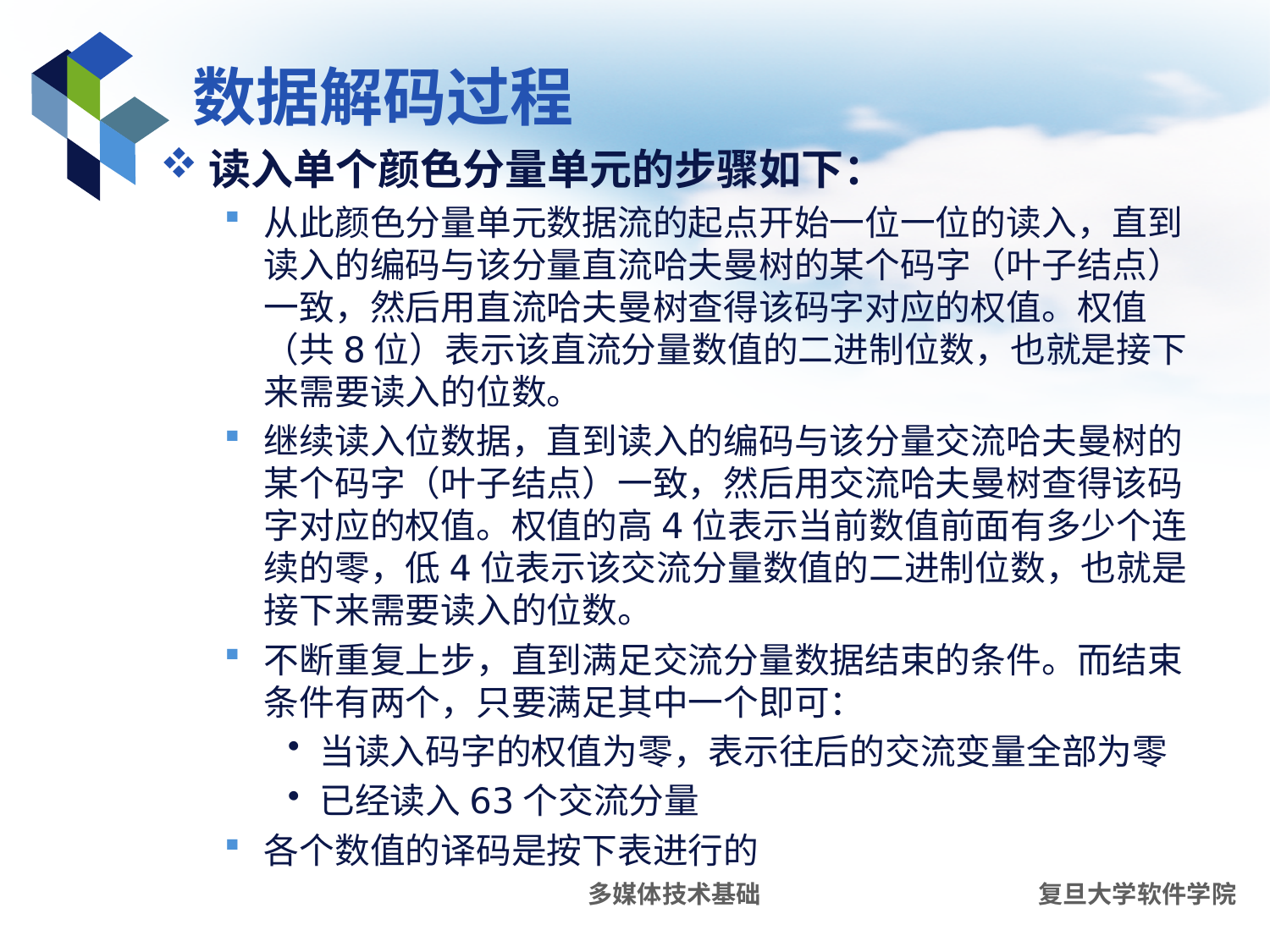

# 数据解码过程
读入单个颜色分量单元的步骤如下：
从此颜色分量单元数据流的起点开始一位一位的读入，直到读入的编码与该分量直流哈夫曼树的某个码字（叶子结点）一致，然后用直流哈夫曼树查得该码字对应的权值。权值（共8位）表示该直流分量数值的二进制位数，也就是接下来需要读入的位数。
继续读入位数据，直到读入的编码与该分量交流哈夫曼树的某个码字（叶子结点）一致，然后用交流哈夫曼树查得该码字对应的权值。权值的高4位表示当前数值前面有多少个连续的零，低4位表示该交流分量数值的二进制位数，也就是接下来需要读入的位数。
不断重复上步，直到满足交流分量数据结束的条件。而结束条件有两个，只要满足其中一个即可：
当读入码字的权值为零，表示往后的交流变量全部为零
已经读入63个交流分量
各个数值的译码是按下表进行的
多媒体技术基础